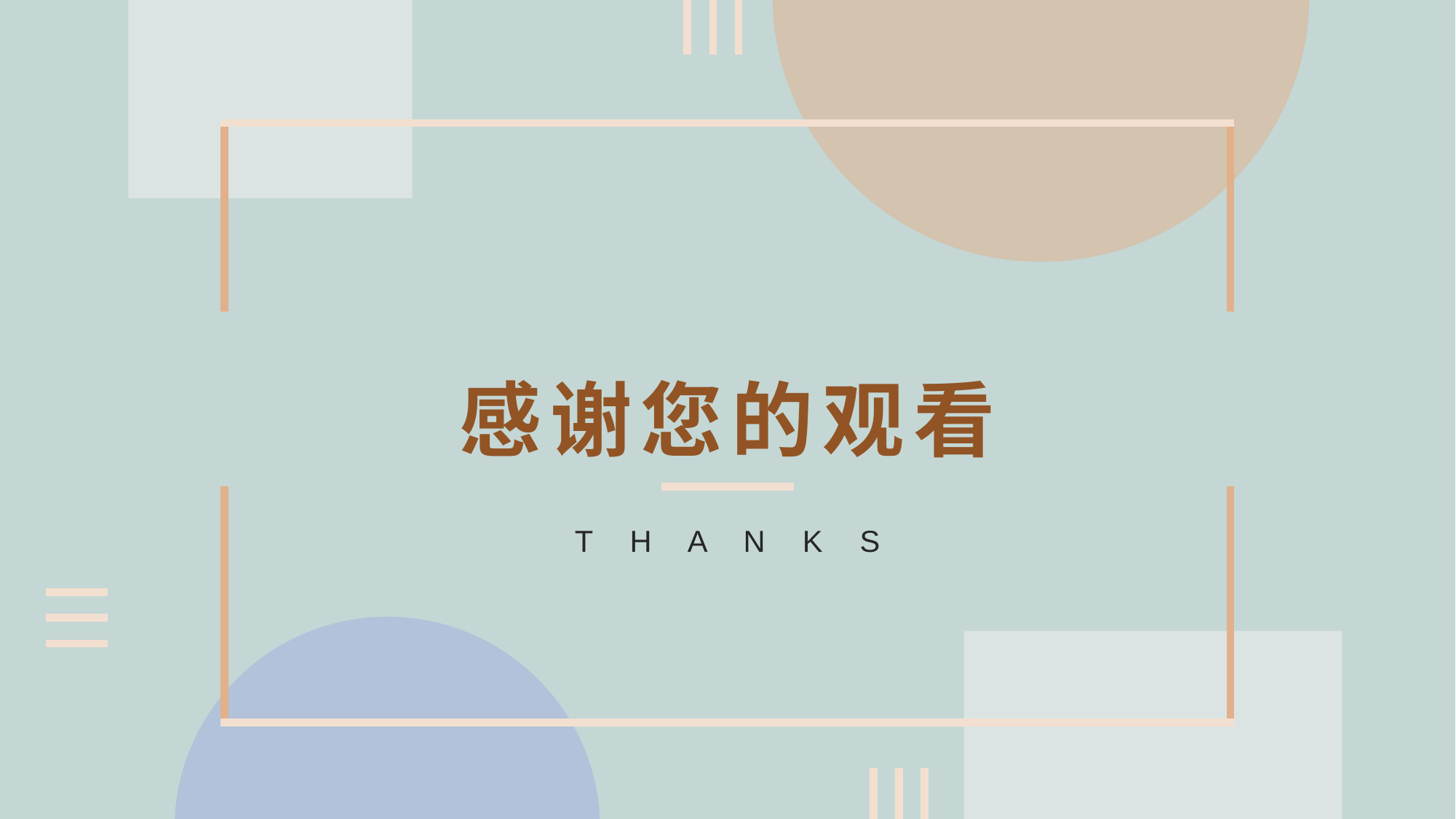

# 感谢您的观看
T   H   A   N   K   S